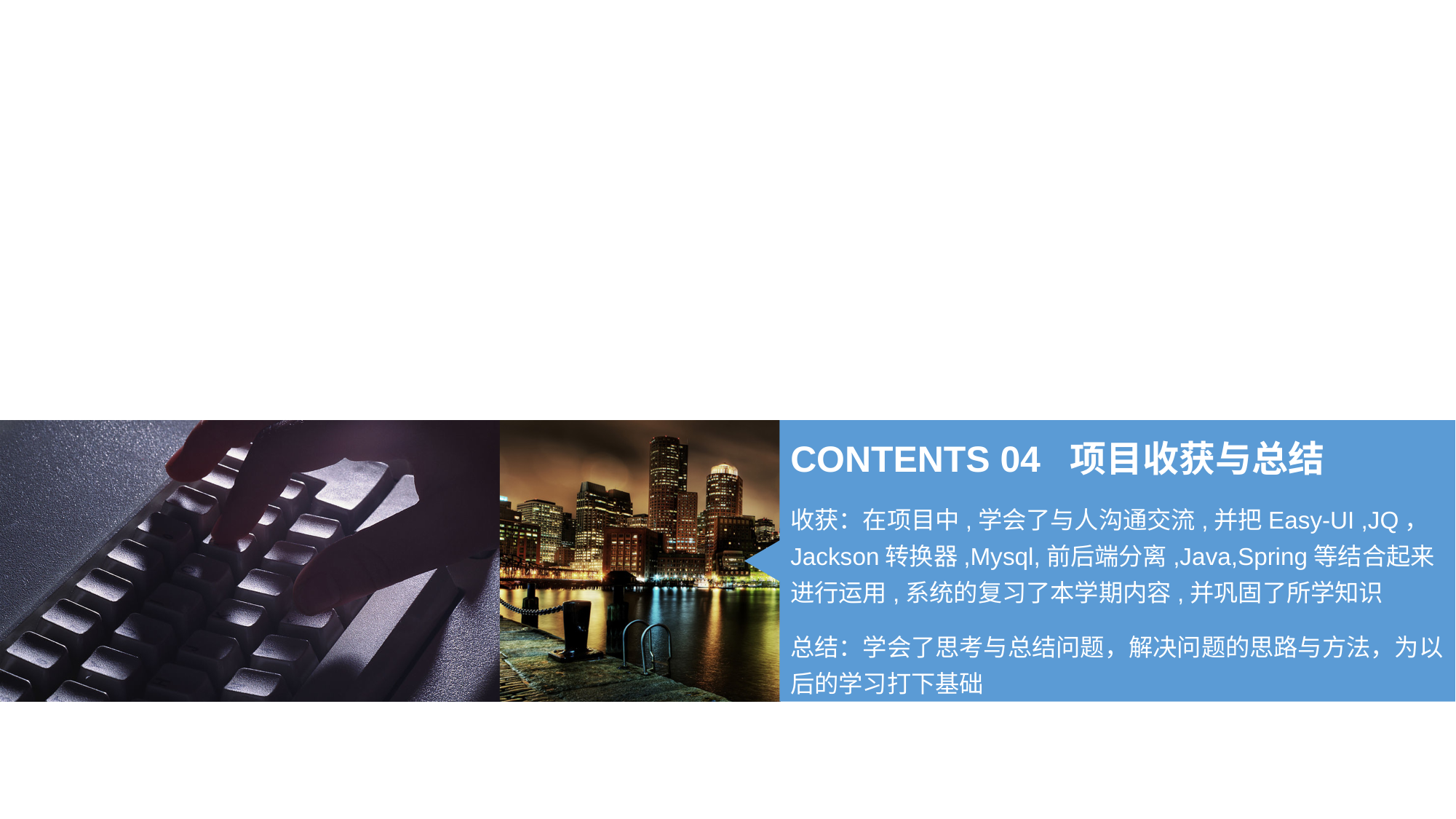

CONTENTS 04  项目收获与总结
收获：在项目中,学会了与人沟通交流,并把Easy-UI ,JQ，Jackson转换器,Mysql,前后端分离,Java,Spring等结合起来进行运用,系统的复习了本学期内容,并巩固了所学知识
总结：学会了思考与总结问题，解决问题的思路与方法，为以后的学习打下基础